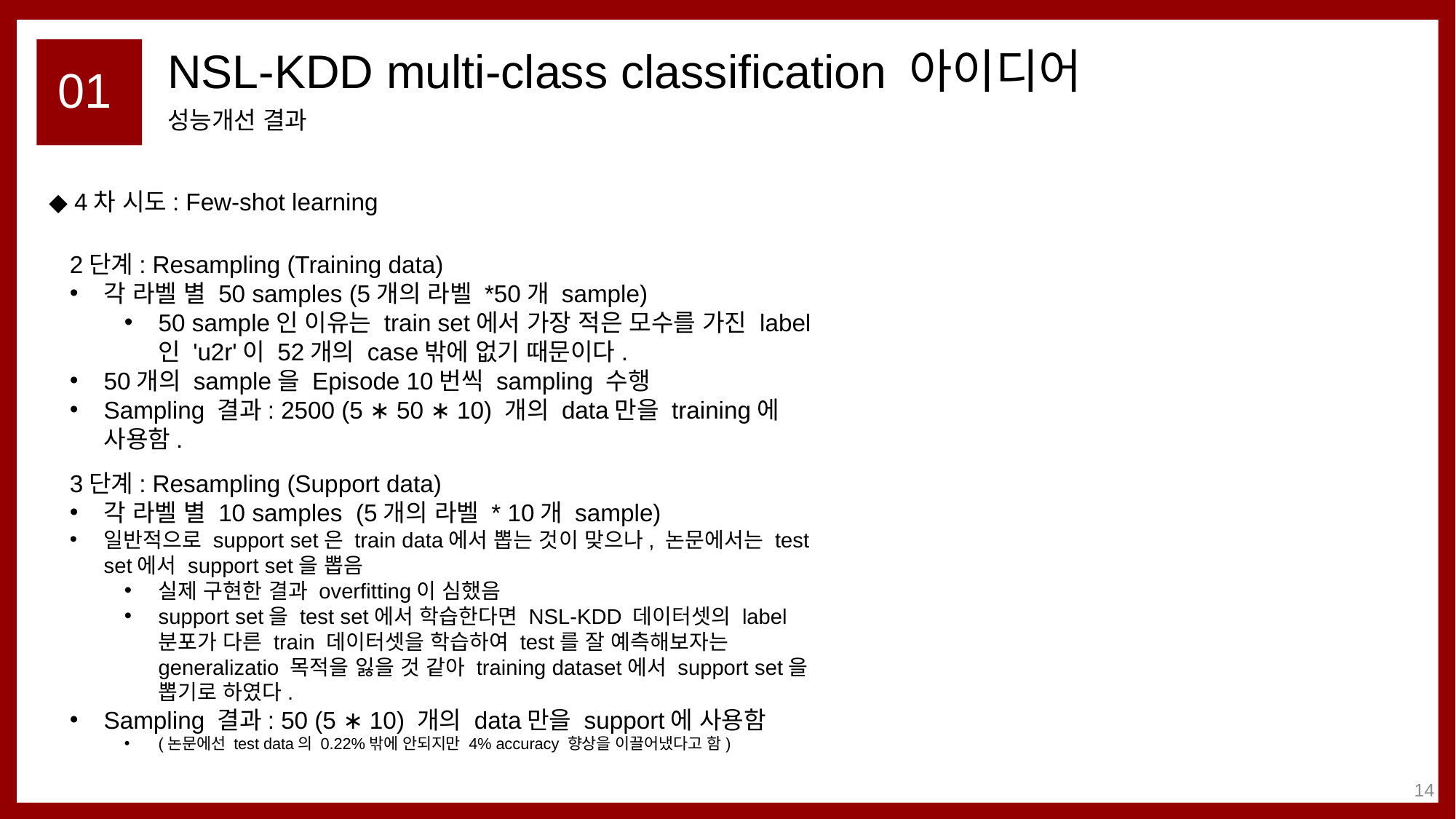

# NSL-KDD multi-class classification 아이디어
01
성능개선 결과
◆ 4차 시도: Few-shot learning
2단계: Resampling (Training data)
각 라벨 별 50 samples (5개의 라벨 *50개 sample)
50 sample인 이유는 train set에서 가장 적은 모수를 가진 label인 'u2r'이 52개의 case밖에 없기 때문이다.
50개의 sample을 Episode 10번씩 sampling 수행
Sampling 결과: 2500 (5 ∗ 50 ∗ 10) 개의 data만을 training에 사용함.
3단계: Resampling (Support data)
각 라벨 별 10 samples  (5개의 라벨 * 10개 sample)
일반적으로 support set은 train data에서 뽑는 것이 맞으나, 논문에서는 test set에서 support set을 뽑음
실제 구현한 결과 overfitting이 심했음
support set을 test set에서 학습한다면 NSL-KDD 데이터셋의 label 분포가 다른 train 데이터셋을 학습하여 test를 잘 예측해보자는 generalizatio 목적을 잃을 것 같아 training dataset에서 support set을 뽑기로 하였다.
Sampling 결과: 50 (5 ∗ 10) 개의 data만을 support에 사용함
(논문에선 test data의 0.22%밖에 안되지만 4% accuracy 향상을 이끌어냈다고 함)
14